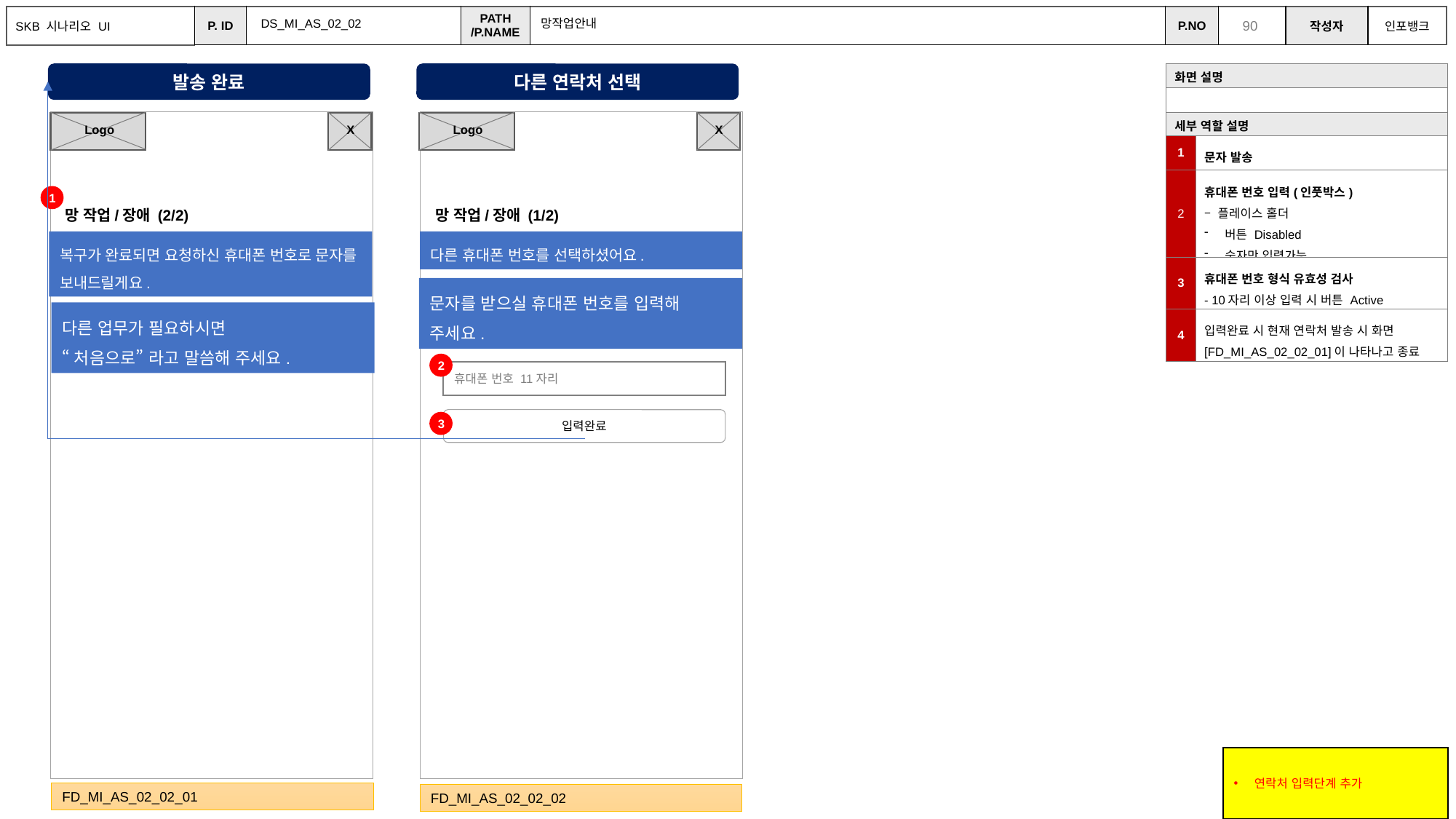

DS_MI_AS_02_02
망작업안내
발송 완료
다른 연락처 선택
| 화면 설명 |  |
| --- | --- |
|  |  |
| 세부 역할 설명 |  |
| 1 | 문자 발송 |
| 2 | 휴대폰 번호 입력(인풋박스) – 플레이스 홀더 버튼 Disabled 숫자만 입력가능 |
| 3 | 휴대폰 번호 형식 유효성 검사 - 10자리 이상 입력 시 버튼 Active |
| 4 | 입력완료 시 현재 연락처 발송 시 화면[FD\_MI\_AS\_02\_02\_01]이 나타나고 종료 |

X

X

Logo

Logo
1
망 작업/장애 (2/2)
망 작업/장애 (1/2)
복구가 완료되면 요청하신 휴대폰 번호로 문자를 보내드릴게요.
다른 휴대폰 번호를 선택하셨어요.
문자를 받으실 휴대폰 번호를 입력해 주세요.
다른 업무가 필요하시면
“처음으로” 라고 말씀해 주세요.
2
휴대폰 번호 11자리

입력완료
3
연락처 입력단계 추가
FD_MI_AS_02_02_01
FD_MI_AS_02_02_02